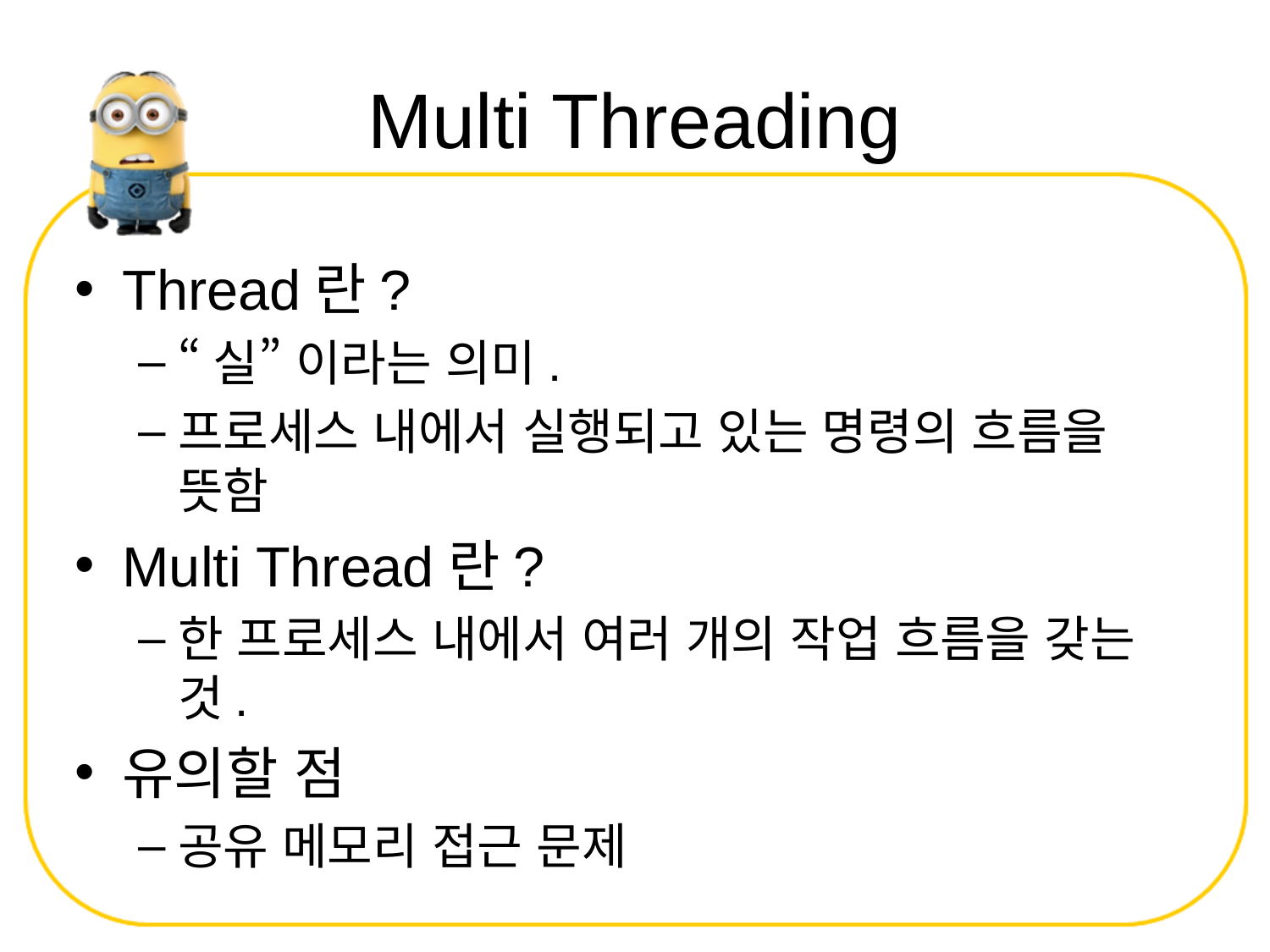

# Multi Threading
Thread란?
“실” 이라는 의미.
프로세스 내에서 실행되고 있는 명령의 흐름을 뜻함
Multi Thread란?
한 프로세스 내에서 여러 개의 작업 흐름을 갖는 것.
유의할 점
공유 메모리 접근 문제